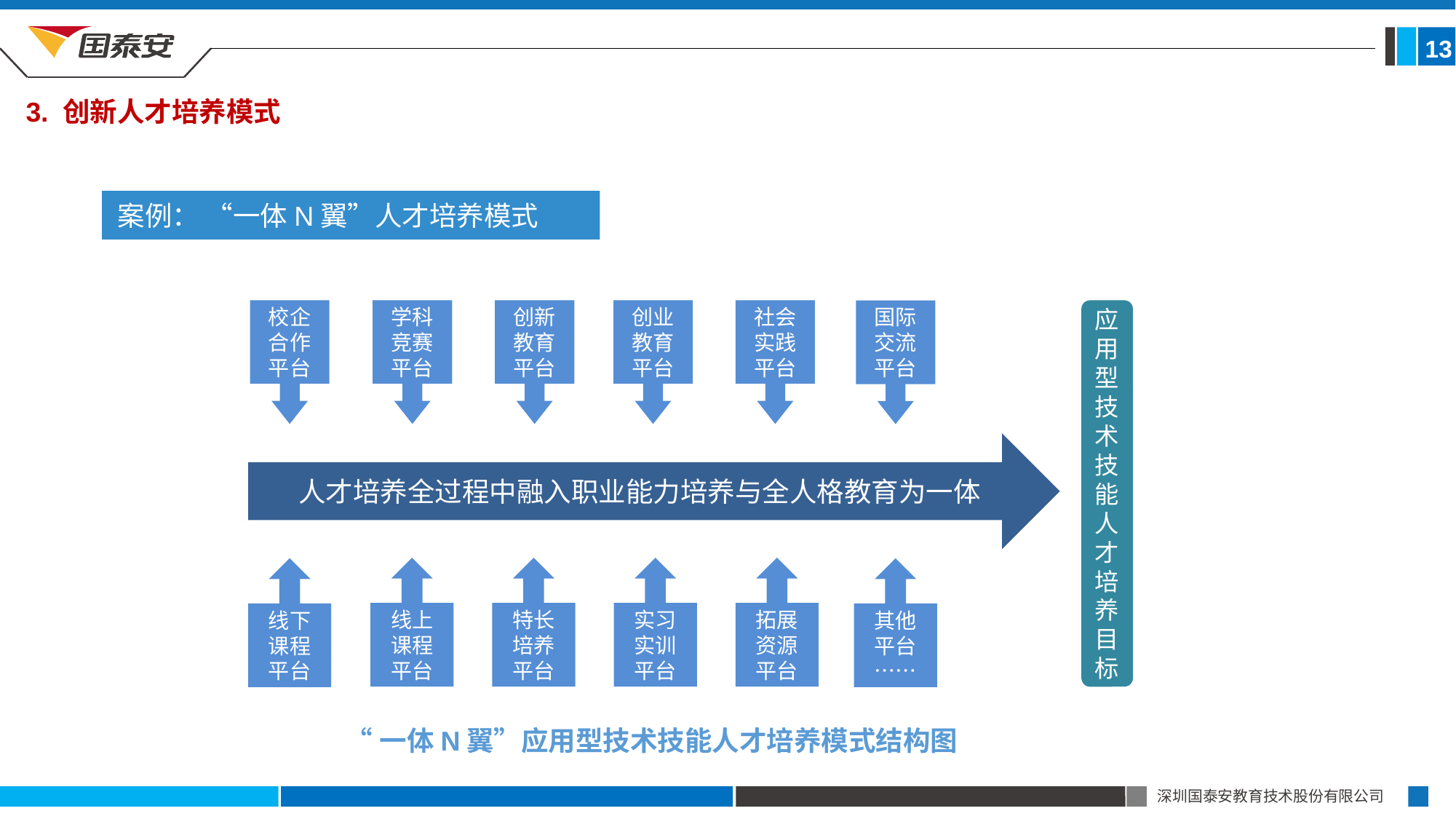

13
3. 创新人才培养模式
案例： “一体N翼”人才培养模式
学科竞赛平台
创业教育平台
校企合作平台
创新教育平台
社会实践平台
国际交流平台
应用型技术技能人才培养目标
人才培养全过程中融入职业能力培养与全人格教育为一体
线上课程平台
特长培养平台
实习实训平台
拓展资源平台
线下课程平台
其他平台……
“一体N翼”应用型技术技能人才培养模式结构图